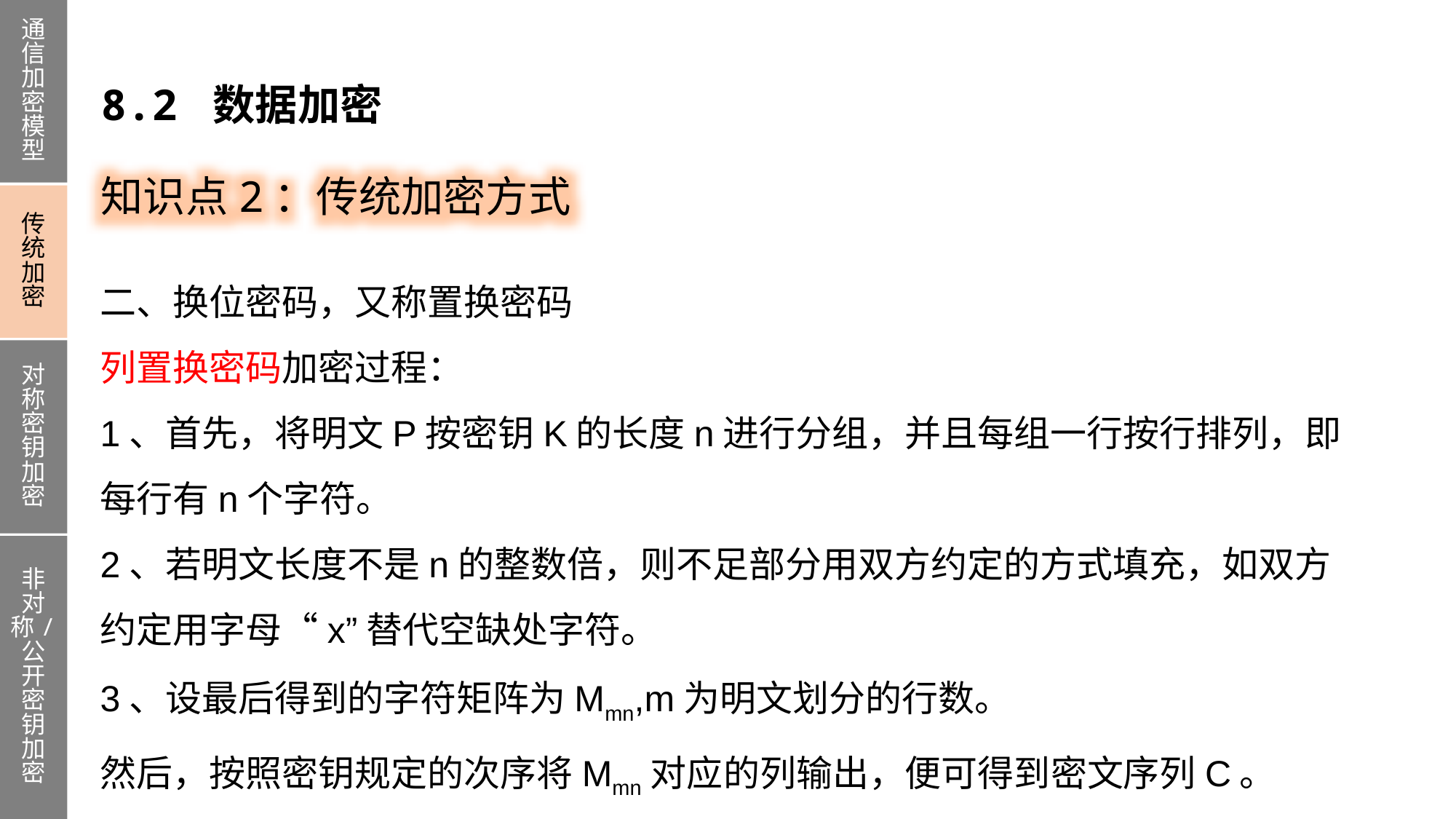

通信加密模型
传统加密
对称密钥加密
非对称/公开密钥加密
8.2 数据加密
知识点2：传统加密方式
二、换位密码，又称置换密码
列置换密码加密过程：
1、首先，将明文P按密钥K的长度n进行分组，并且每组一行按行排列，即每行有n个字符。
2、若明文长度不是n的整数倍，则不足部分用双方约定的方式填充，如双方约定用字母“x”替代空缺处字符。
3、设最后得到的字符矩阵为Mmn,m为明文划分的行数。
然后，按照密钥规定的次序将Mmn对应的列输出，便可得到密文序列C。